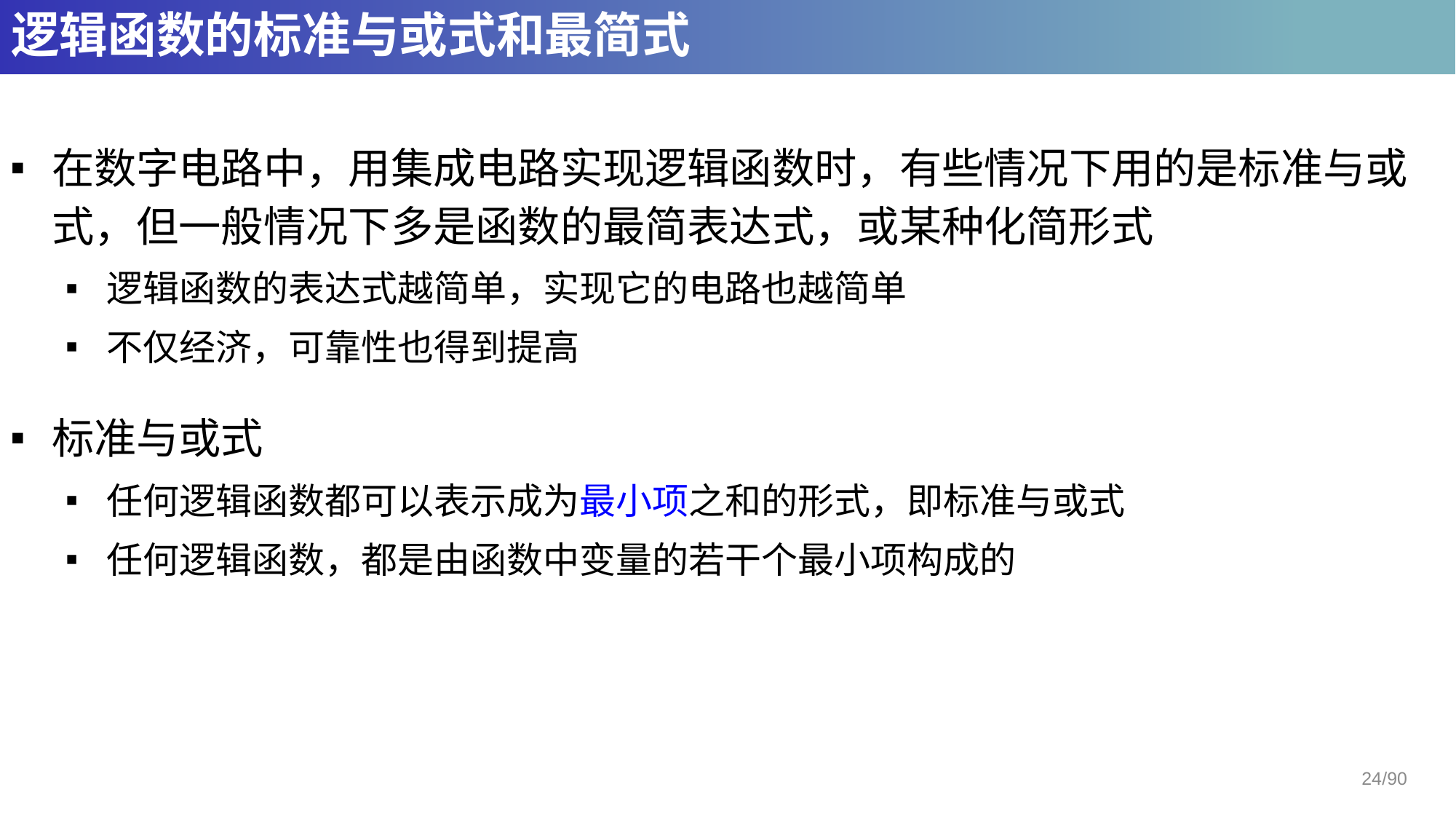

# 逻辑函数的标准与或式和最简式
在数字电路中，用集成电路实现逻辑函数时，有些情况下用的是标准与或式，但一般情况下多是函数的最简表达式，或某种化简形式
逻辑函数的表达式越简单，实现它的电路也越简单
不仅经济，可靠性也得到提高
标准与或式
任何逻辑函数都可以表示成为最小项之和的形式，即标准与或式
任何逻辑函数，都是由函数中变量的若干个最小项构成的
24/90